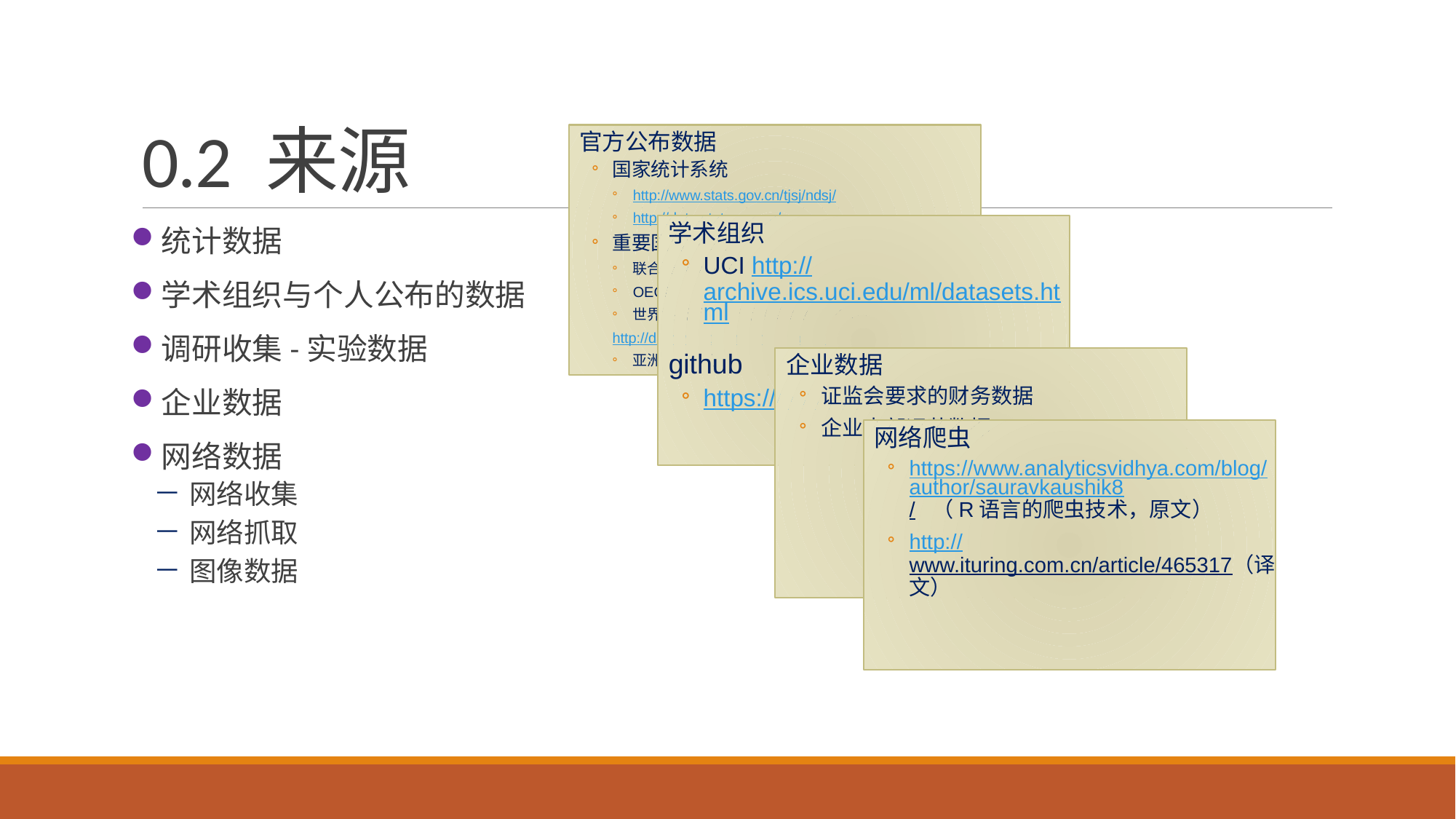

# 0.2 来源
官方公布数据
国家统计系统
http://www.stats.gov.cn/tjsj/ndsj/
http://data.stats.gov.cn/
重要国际组织
联合国统计网站
OECD
世界银行/国际货币基金组织（IMF）
http://data.worldbank.org/indicator/
亚洲开发银行
学术组织
UCI http://archive.ics.uci.edu/ml/datasets.html
github
https://github.com/

统计数据
学术组织与个人公布的数据
调研收集-实验数据
企业数据
网络数据
网络收集
网络抓取
图像数据
企业数据
证监会要求的财务数据
企业内部运营数据
网络爬虫
https://www.analyticsvidhya.com/blog/author/sauravkaushik8/  （R语言的爬虫技术，原文）
http://www.ituring.com.cn/article/465317（译文）